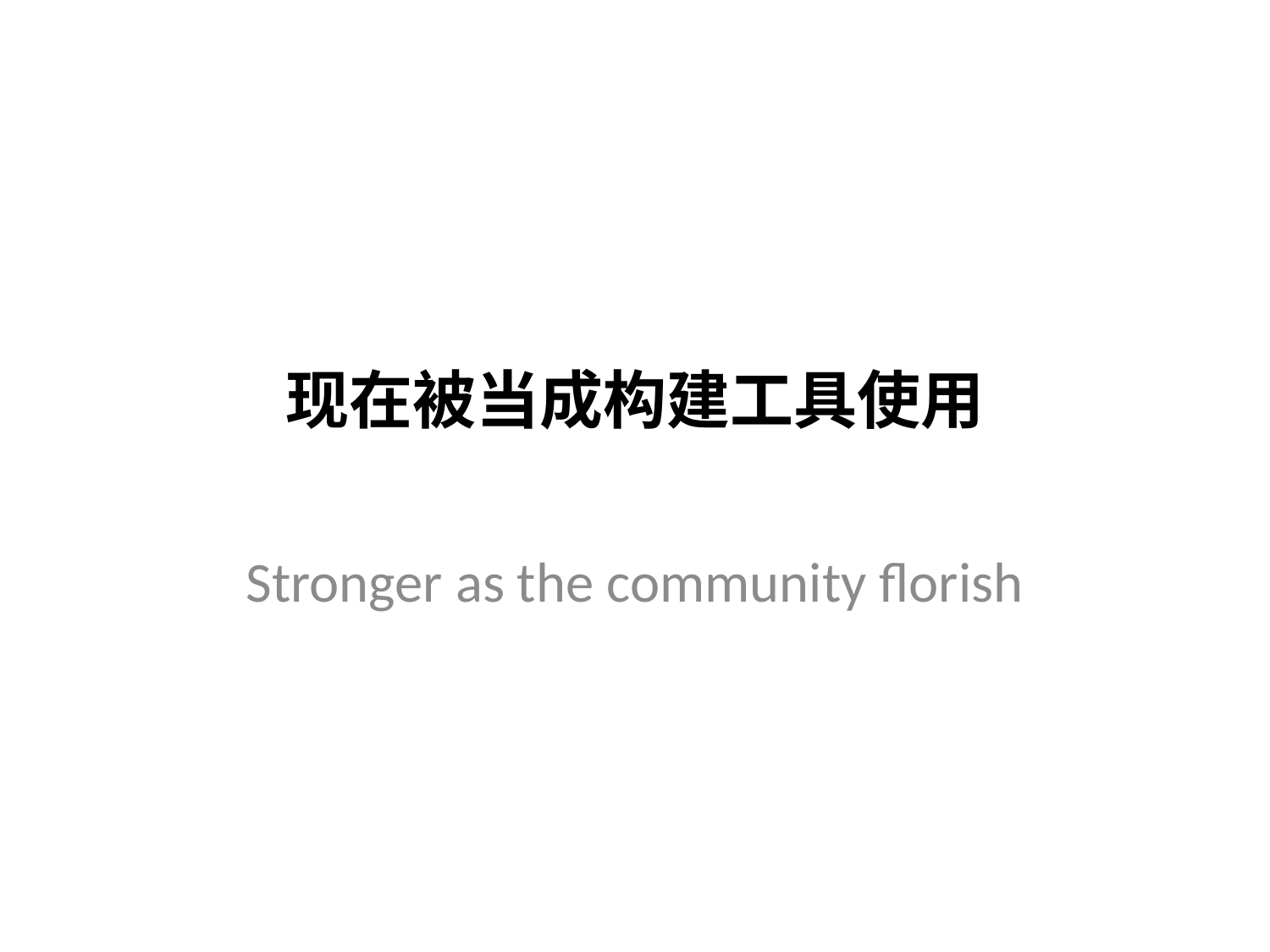

# 现在被当成构建工具使用
Stronger as the community florish